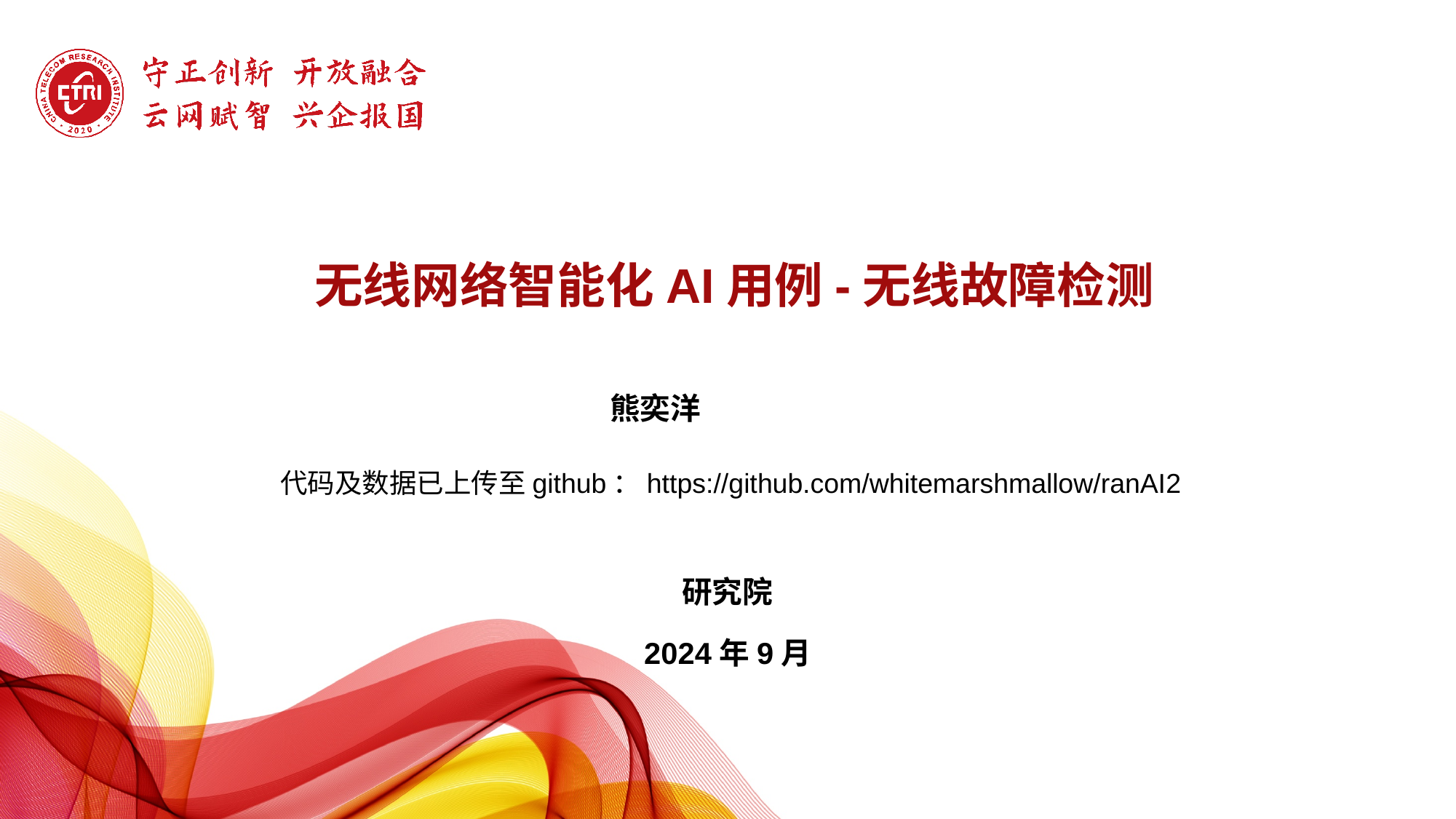

无线网络智能化AI用例-无线故障检测
熊奕洋
代码及数据已上传至github：https://github.com/whitemarshmallow/ranAI2
研究院
2024年9月